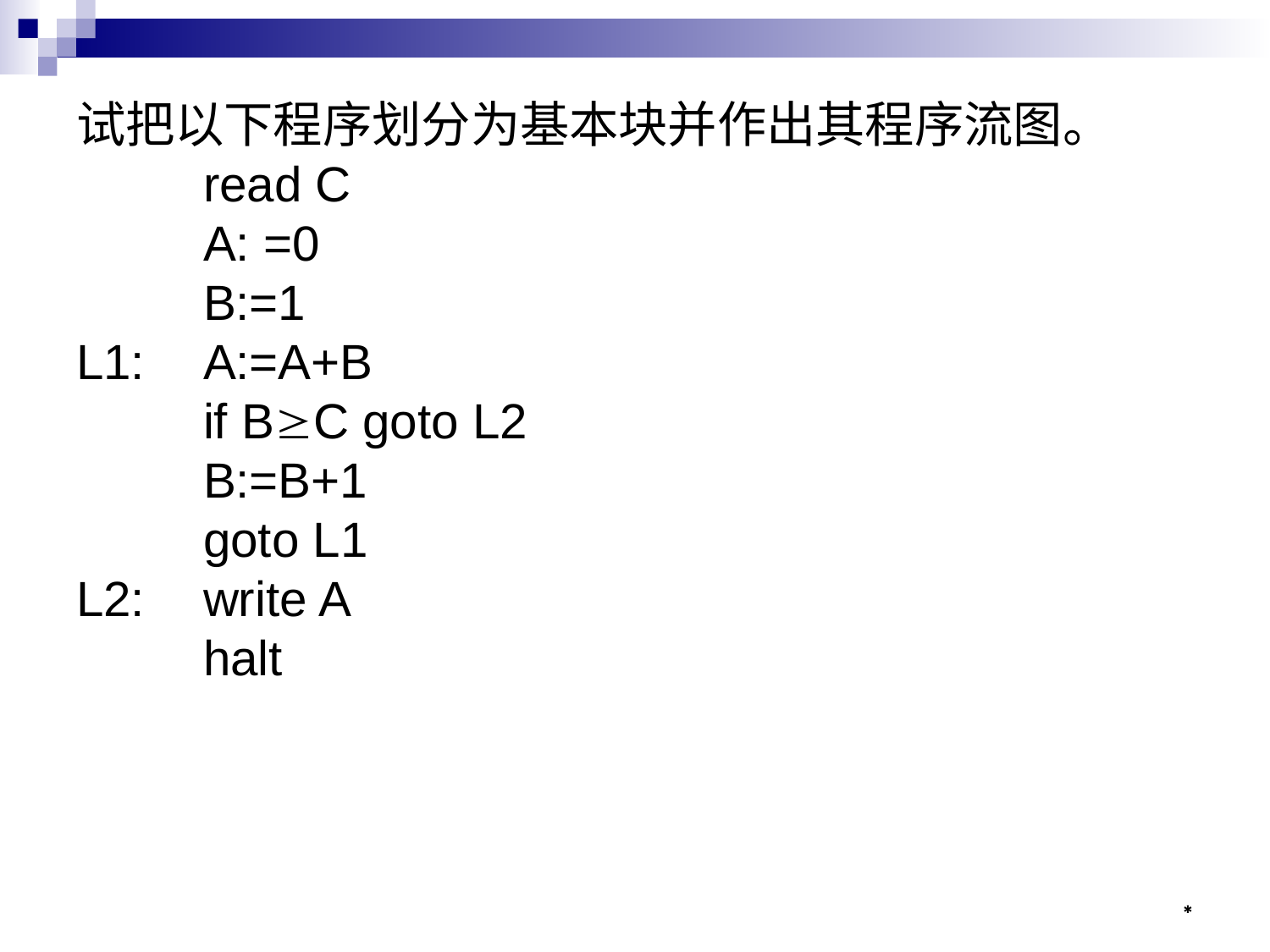

# 试把以下程序划分为基本块并作出其程序流图。 read C A: =0 B:=1 L1:	A:=A+B if B≥C goto L2 B:=B+1 goto L1 L2:	write A halt

*